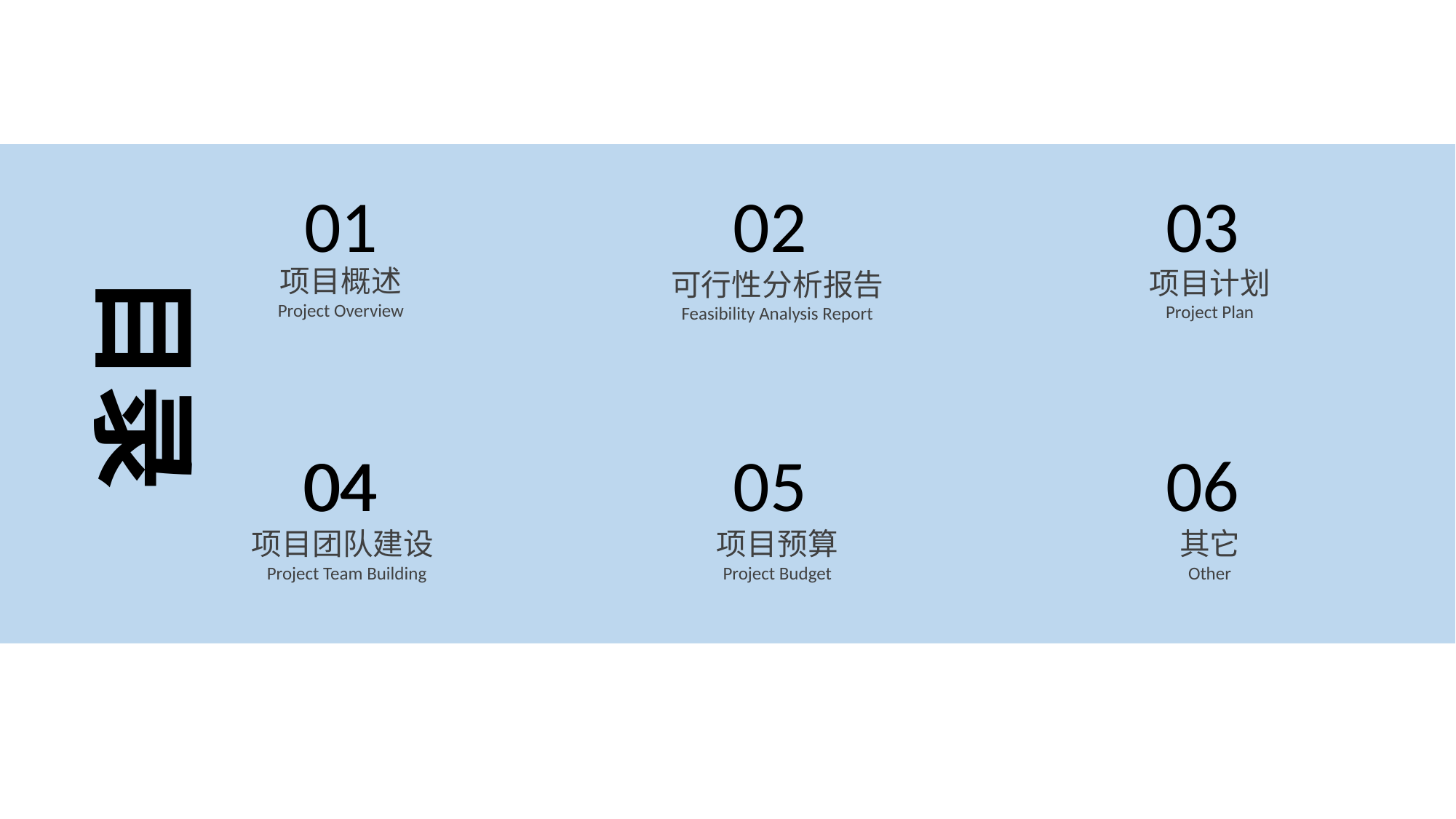

02
可行性分析报告
Feasibility Analysis Report
01
项目概述
Project Overview

03
项目计划
Project Plan

目录
05
06
04
04
项目团队建设
  Project Team Building
项目预算
Project Budget
其它
Other